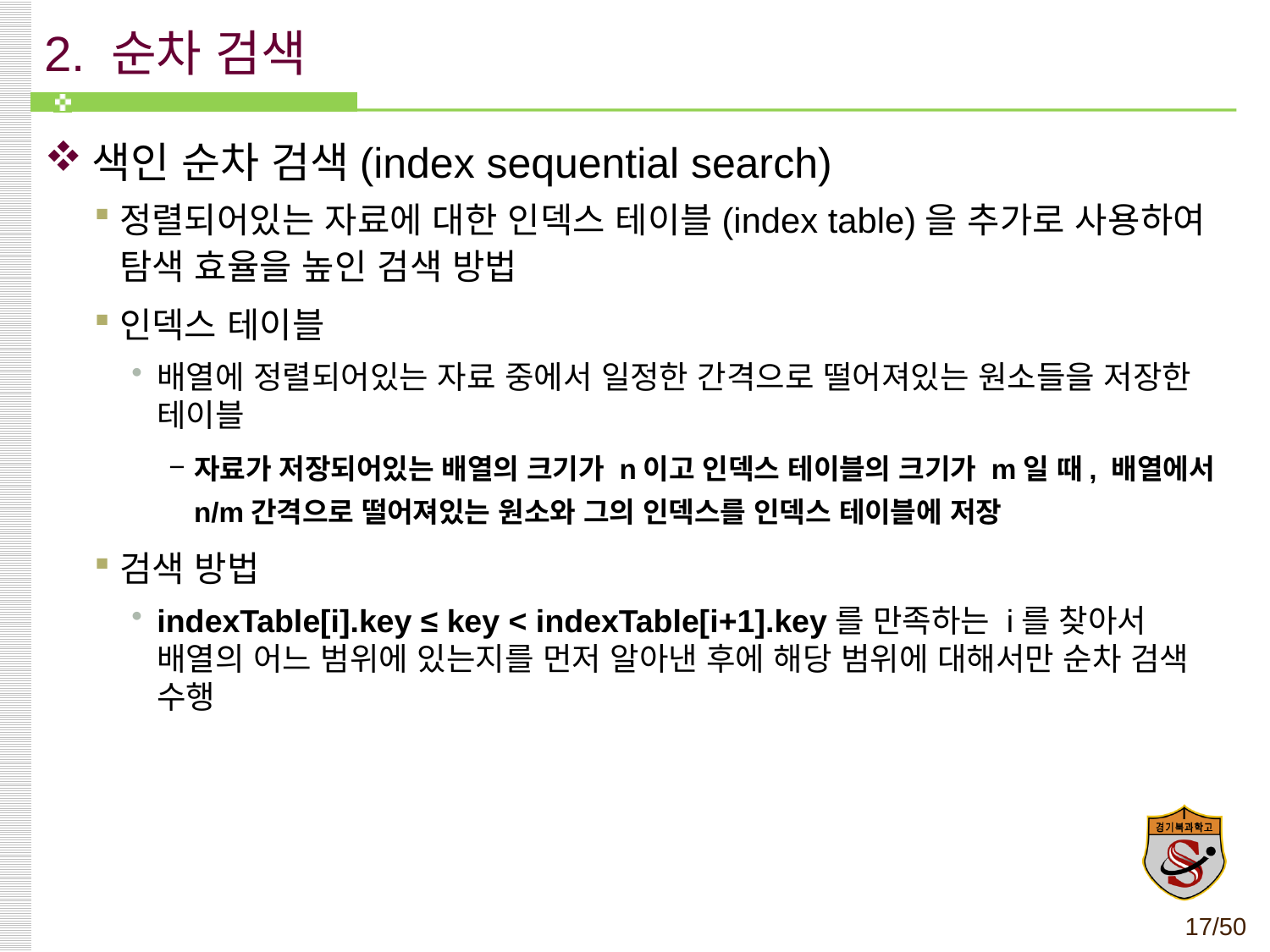

# 2. 순차 검색
색인 순차 검색(index sequential search)
정렬되어있는 자료에 대한 인덱스 테이블(index table)을 추가로 사용하여 탐색 효율을 높인 검색 방법
인덱스 테이블
배열에 정렬되어있는 자료 중에서 일정한 간격으로 떨어져있는 원소들을 저장한 테이블
자료가 저장되어있는 배열의 크기가 n이고 인덱스 테이블의 크기가 m일 때, 배열에서 n/m간격으로 떨어져있는 원소와 그의 인덱스를 인덱스 테이블에 저장
검색 방법
indexTable[i].key ≤ key < indexTable[i+1].key를 만족하는 i를 찾아서
배열의 어느 범위에 있는지를 먼저 알아낸 후에 해당 범위에 대해서만 순차 검색 수행